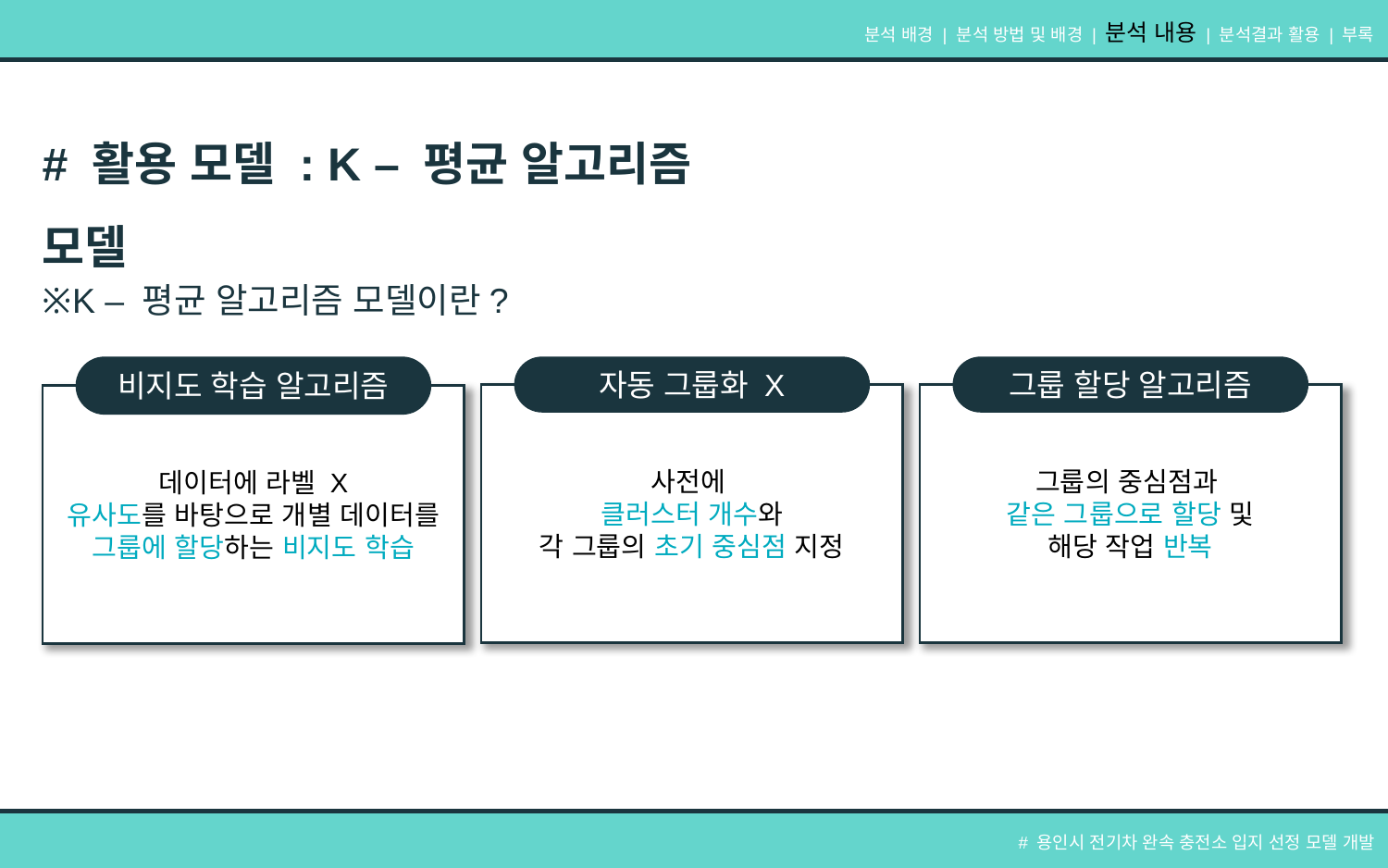

분석 배경 | 분석 방법 및 배경 | 분석 내용 | 분석결과 활용 | 부록
# 활용 모델 : K – 평균 알고리즘 모델
※ K – 평균 알고리즘 모델이란?
그룹 할당 알고리즘
그룹의 중심점과
같은 그룹으로 할당 및
해당 작업 반복
비지도 학습 알고리즘
데이터에 라벨 X
유사도를 바탕으로 개별 데이터를
그룹에 할당하는 비지도 학습
자동 그룹화 X
사전에
클러스터 개수와
각 그룹의 초기 중심점 지정

# 용인시 전기차 완속 충전소 입지 선정 모델 개발